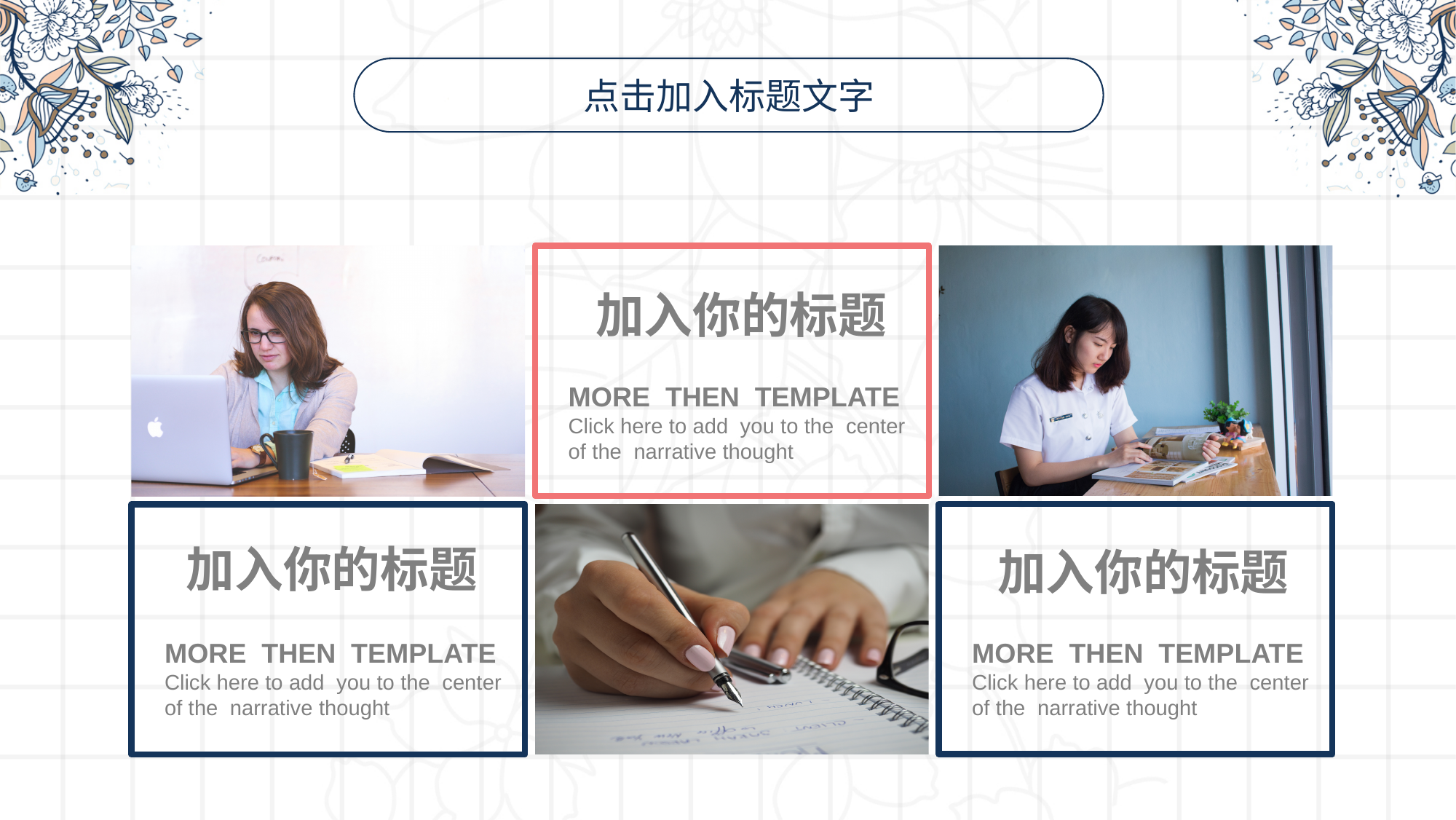

点击加入标题文字

加入你的标题
MORE  THEN  TEMPLATE
Click here to add  you to the  center
of the  narrative thought

加入你的标题
加入你的标题
MORE  THEN  TEMPLATE
Click here to add  you to the  center
of the  narrative thought
MORE  THEN  TEMPLATE
Click here to add  you to the  center
of the  narrative thought